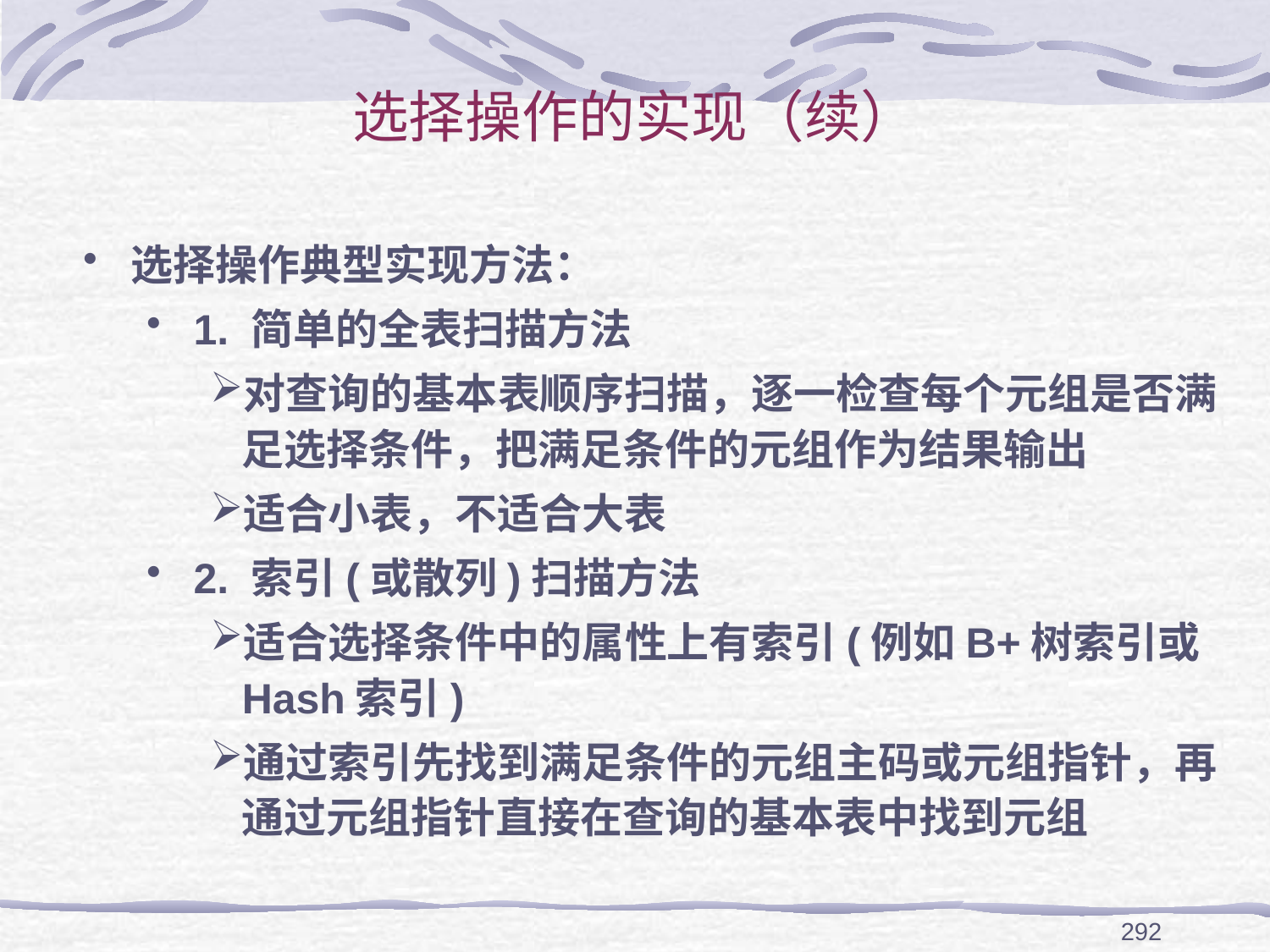

# 选择操作的实现（续）
选择操作典型实现方法：
1. 简单的全表扫描方法
对查询的基本表顺序扫描，逐一检查每个元组是否满足选择条件，把满足条件的元组作为结果输出
适合小表，不适合大表
2. 索引(或散列)扫描方法
适合选择条件中的属性上有索引(例如B+树索引或Hash索引)
通过索引先找到满足条件的元组主码或元组指针，再通过元组指针直接在查询的基本表中找到元组
292